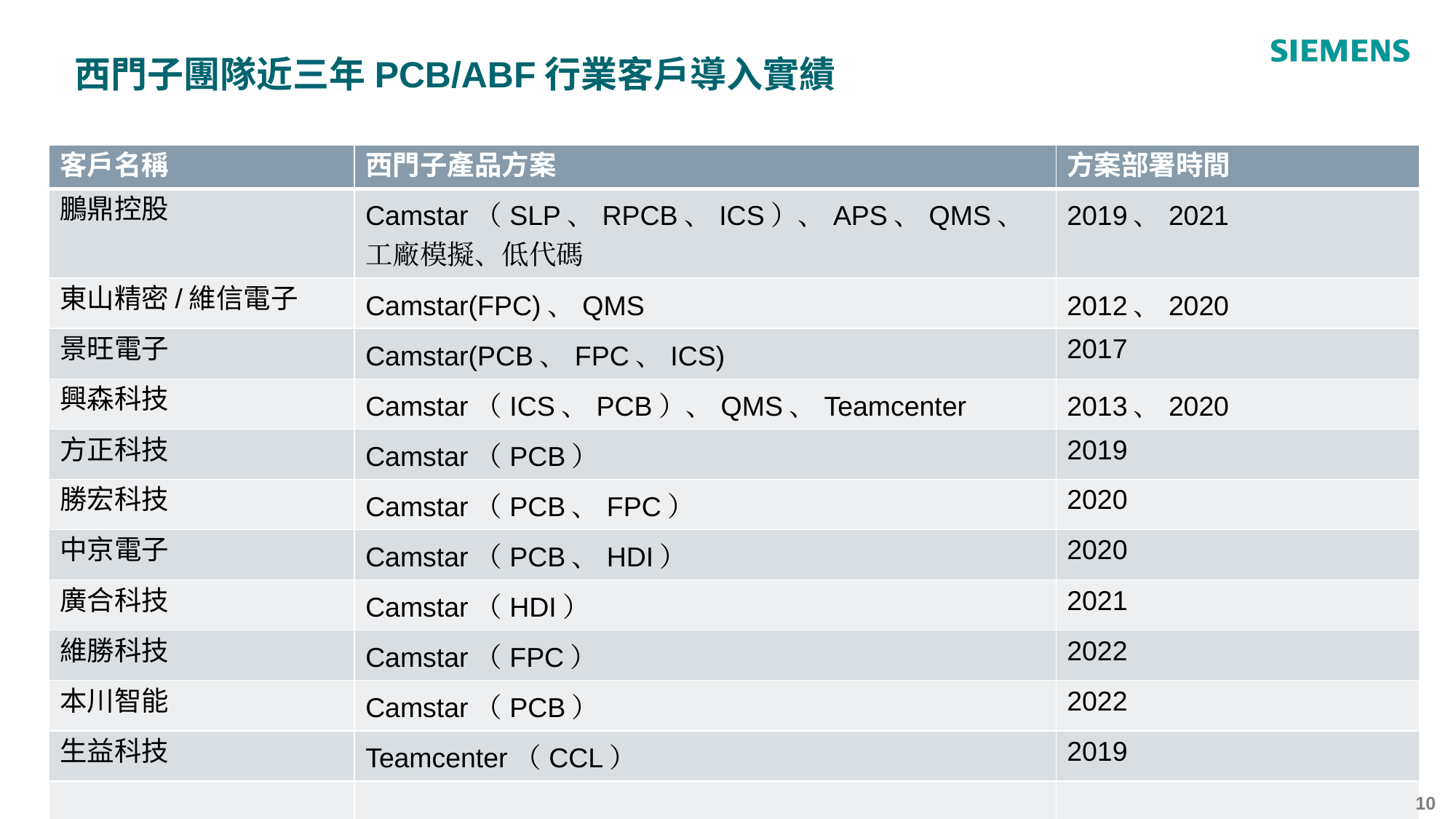

# 西門子團隊近三年PCB/ABF行業客戶導入實績
| 客戶名稱 | 西門子產品方案 | 方案部署時間 |
| --- | --- | --- |
| 鵬鼎控股 | Camstar（SLP、RPCB、ICS）、APS、QMS、工廠模擬、低代碼 | 2019、2021 |
| 東山精密/維信電子 | Camstar(FPC)、QMS | 2012、2020 |
| 景旺電子 | Camstar(PCB、FPC、ICS) | 2017 |
| 興森科技 | Camstar（ICS、PCB）、QMS、Teamcenter | 2013、2020 |
| 方正科技 | Camstar（PCB） | 2019 |
| 勝宏科技 | Camstar（PCB、FPC） | 2020 |
| 中京電子 | Camstar（PCB、HDI） | 2020 |
| 廣合科技 | Camstar（HDI） | 2021 |
| 維勝科技 | Camstar（FPC） | 2022 |
| 本川智能 | Camstar（PCB） | 2022 |
| 生益科技 | Teamcenter（CCL） | 2019 |
|  |  |  |
10